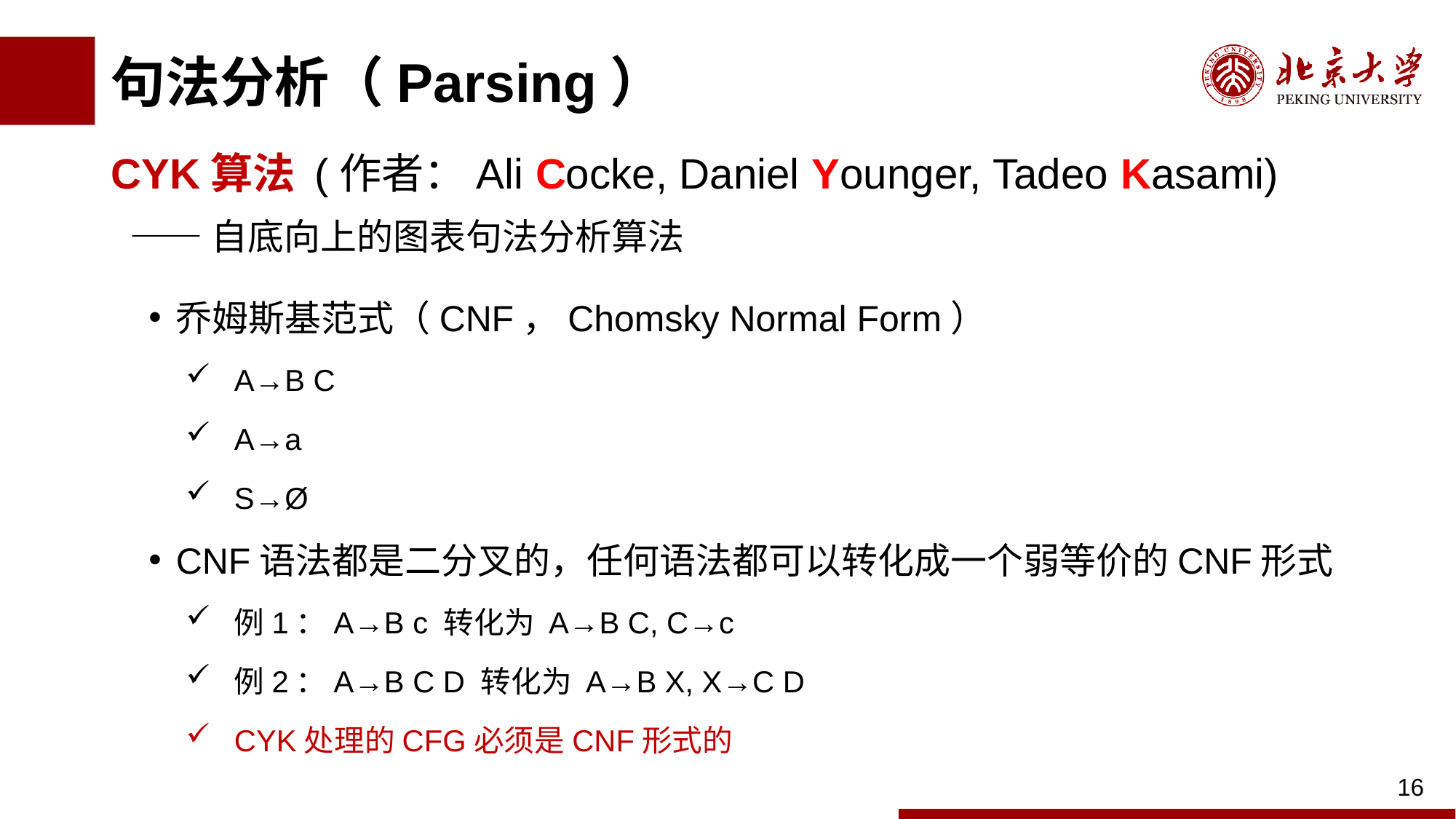

# 句法分析（Parsing）
CYK算法 (作者：Ali Cocke, Daniel Younger, Tadeo Kasami)
  ——自底向上的图表句法分析算法
乔姆斯基范式（CNF，Chomsky Normal Form）
A→B C
A→a
S→Ø
CNF语法都是二分叉的，任何语法都可以转化成一个弱等价的CNF形式
例1：A→B c 转化为 A→B C, C→c
例2：A→B C D 转化为 A→B X, X→C D
CYK处理的CFG必须是CNF形式的